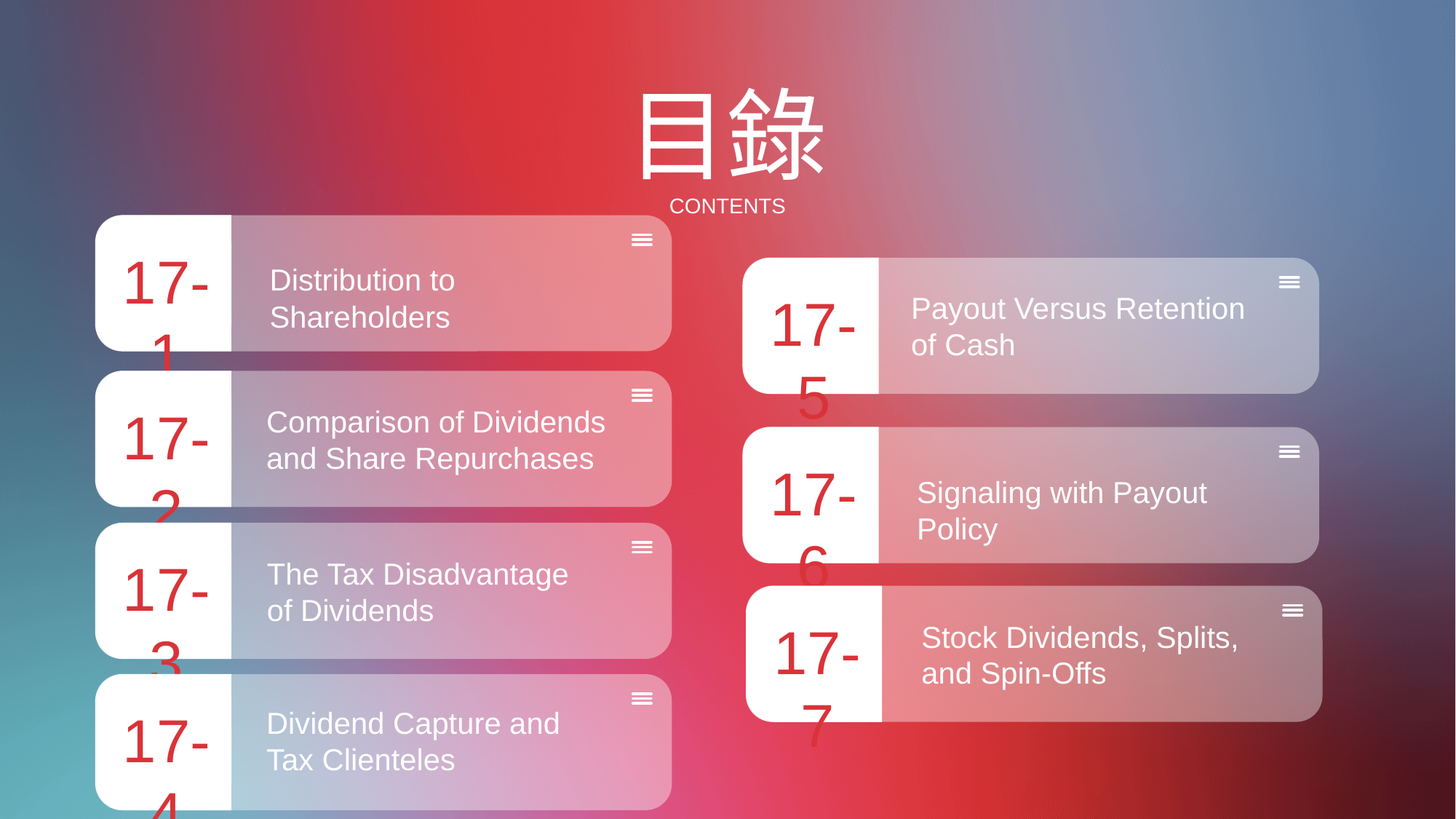

目錄
CONTENTS

17-1
Distribution to Shareholders

17-5
Payout Versus Retention
of Cash

17-2
Comparison of Dividends and Share Repurchases

17-6
Signaling with Payout Policy

17-3
The Tax Disadvantage
of Dividends

17-7
Stock Dividends, Splits,
and Spin-Offs

17-4
Dividend Capture and
Tax Clienteles